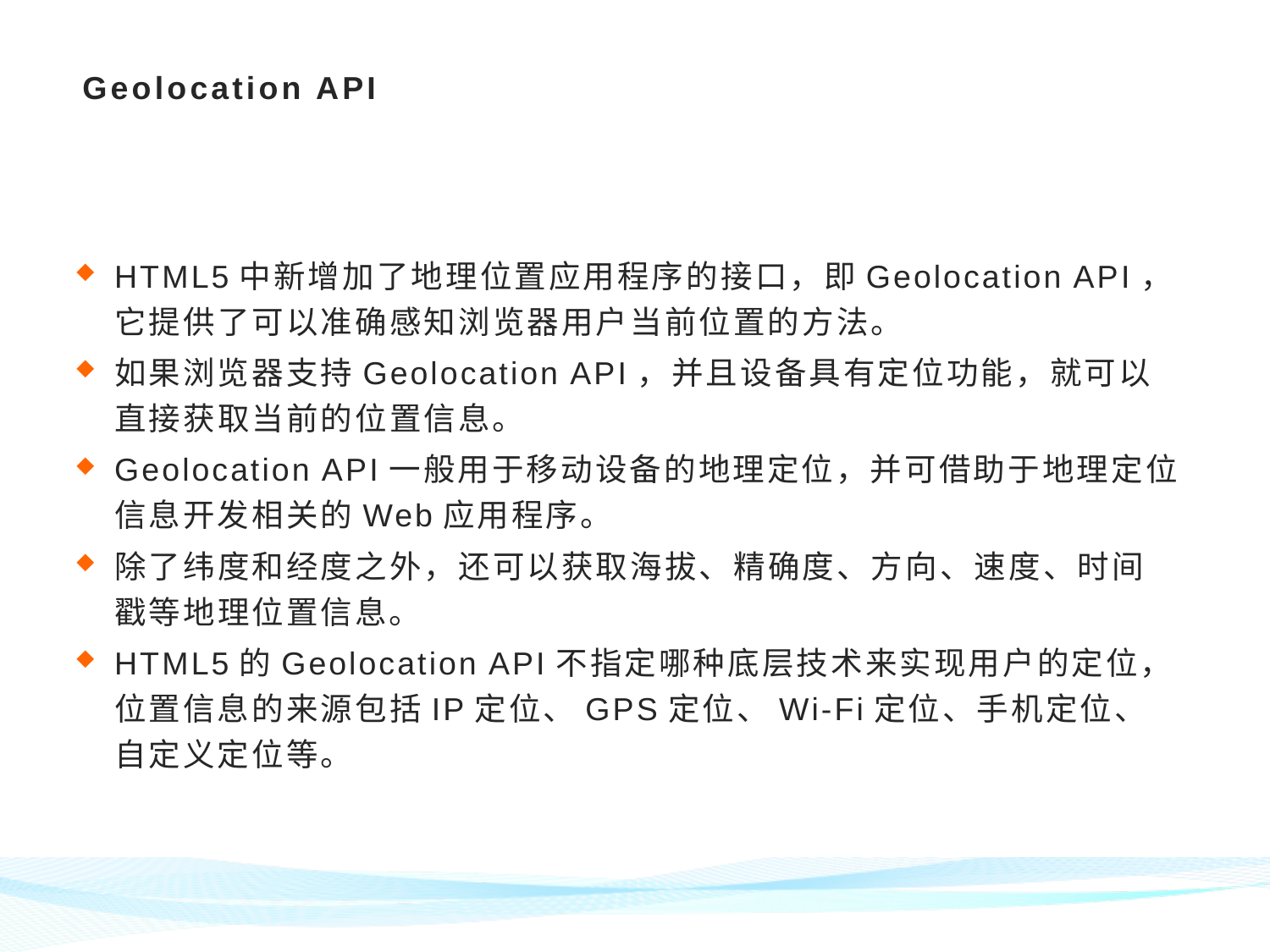

# Geolocation API
HTML5中新增加了地理位置应用程序的接口，即Geolocation API，它提供了可以准确感知浏览器用户当前位置的方法。
如果浏览器支持Geolocation API，并且设备具有定位功能，就可以直接获取当前的位置信息。
Geolocation API一般用于移动设备的地理定位，并可借助于地理定位信息开发相关的Web应用程序。
除了纬度和经度之外，还可以获取海拔、精确度、方向、速度、时间戳等地理位置信息。
HTML5的Geolocation API不指定哪种底层技术来实现用户的定位，位置信息的来源包括IP定位、GPS定位、Wi-Fi定位、手机定位、自定义定位等。

213